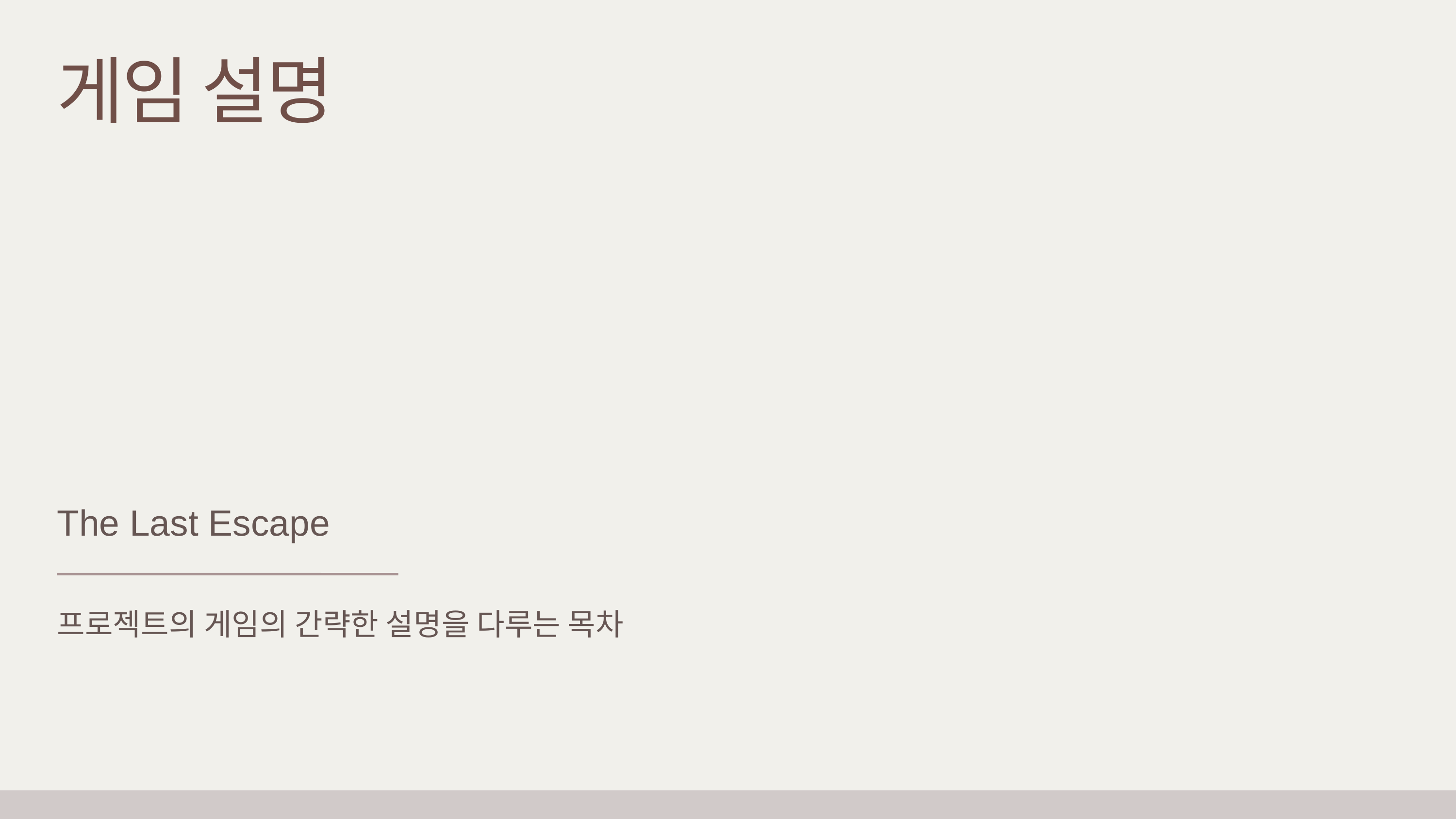

게임 설명
The Last Escape

프로젝트의 게임의 간략한 설명을 다루는 목차